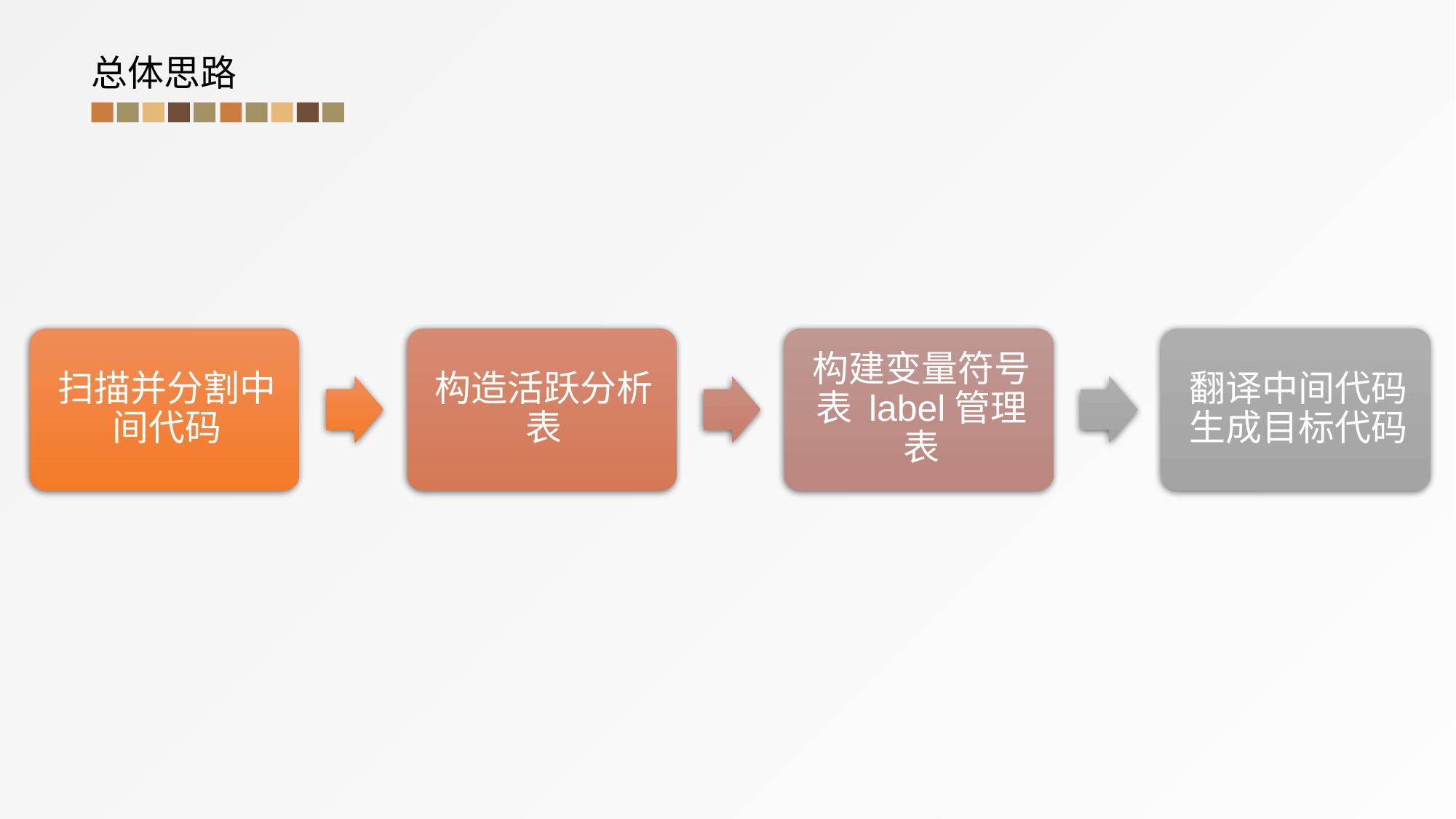

总体思路
扫描并分割中间代码

构造活跃分析表

构建变量符号表 label管理表

翻译中间代码生成目标代码